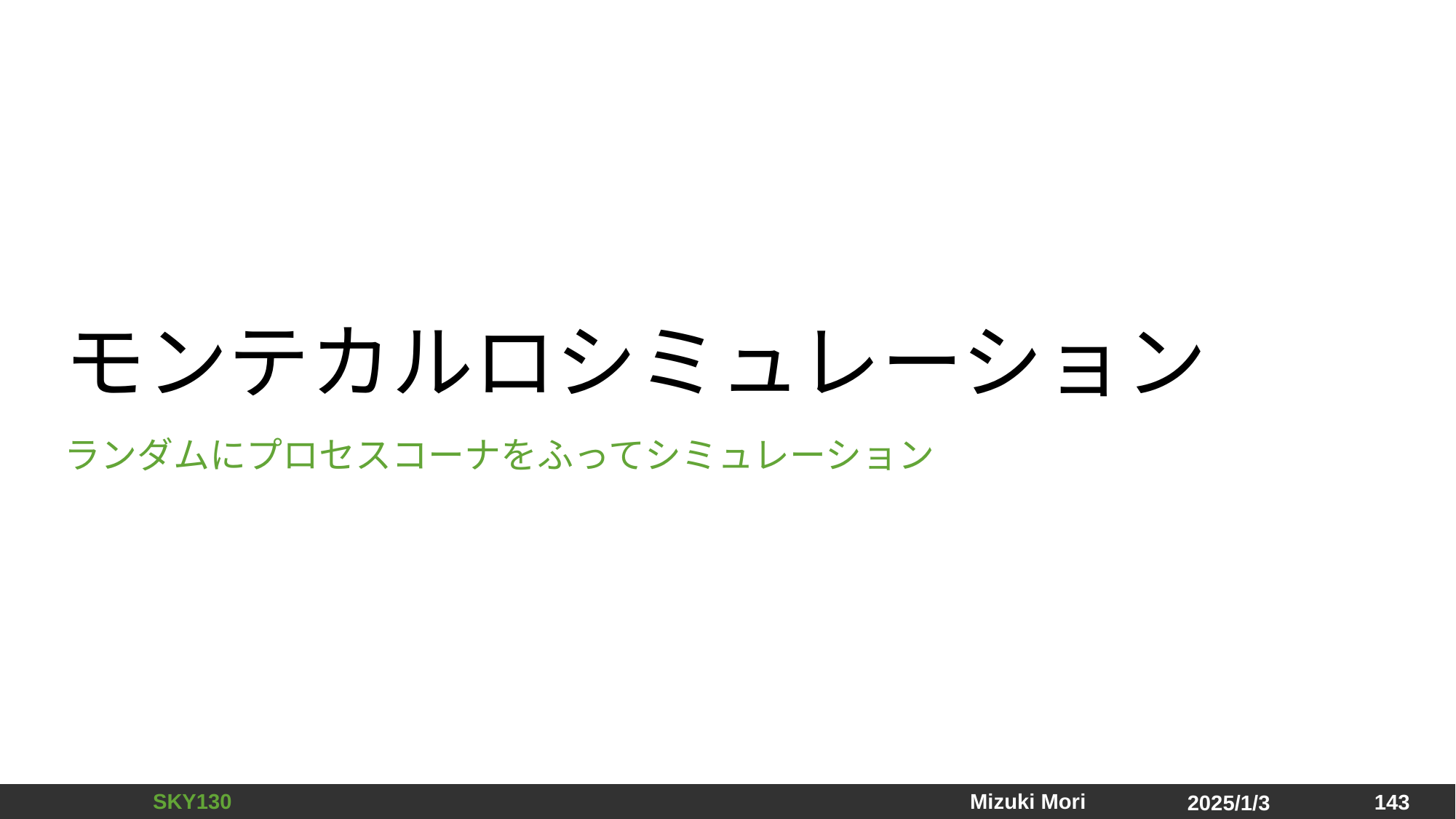

# モンテカルロシミュレーション
ランダムにプロセスコーナをふってシミュレーション
143
2025/1/3